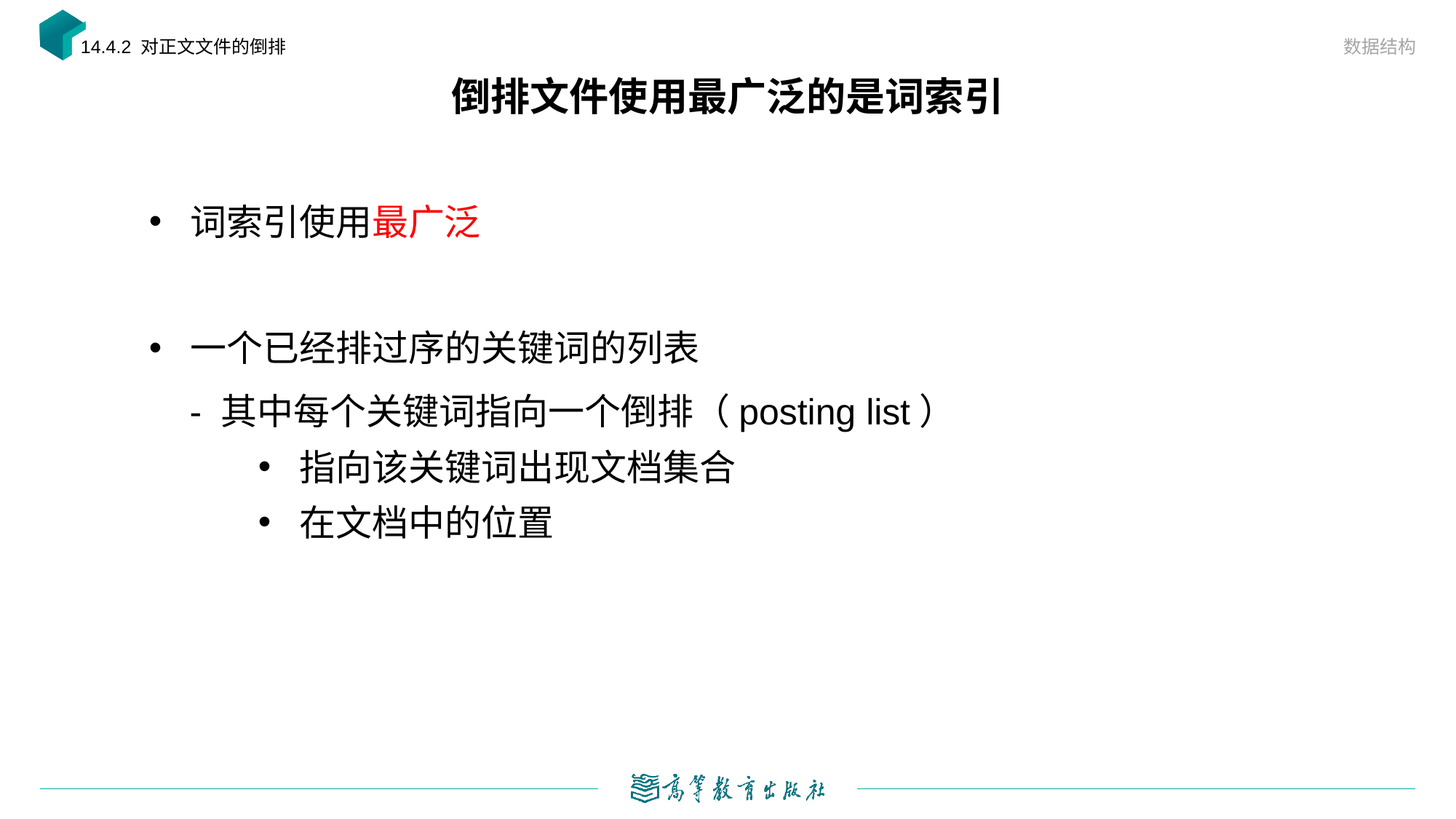

数据结构
14.4.2 对正文文件的倒排
# 倒排文件使用最广泛的是词索引
词索引使用最广泛

一个已经排过序的关键词的列表
    - 其中每个关键词指向一个倒排（posting list）
指向该关键词出现文档集合
在文档中的位置